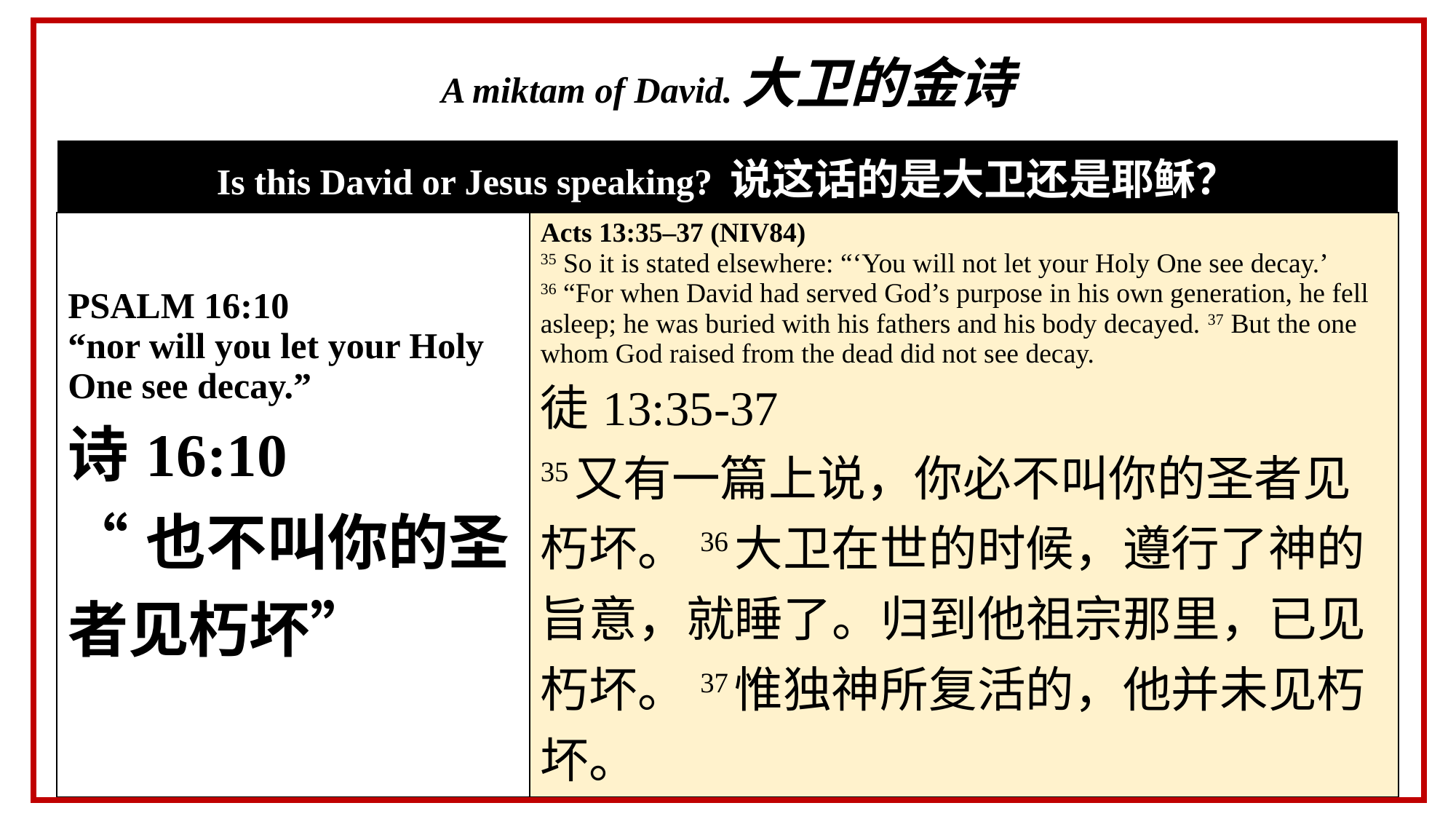

# A miktam of David.大卫的金诗
| Is this David or Jesus speaking? 说这话的是大卫还是耶稣？ |  |
| --- | --- |
| PSALM 16:10 “nor will you let your Holy One see decay.” 诗16:10 “也不叫你的圣者见朽坏” | Acts 13:35–37 (NIV84) 35 So it is stated elsewhere: “‘You will not let your Holy One see decay.’ 36 “For when David had served God’s purpose in his own generation, he fell asleep; he was buried with his fathers and his body decayed. 37 But the one whom God raised from the dead did not see decay. 徒13:35-37 35又有一篇上说，你必不叫你的圣者见朽坏。36大卫在世的时候，遵行了神的旨意，就睡了。归到他祖宗那里，已见朽坏。37惟独神所复活的，他并未见朽坏。 |